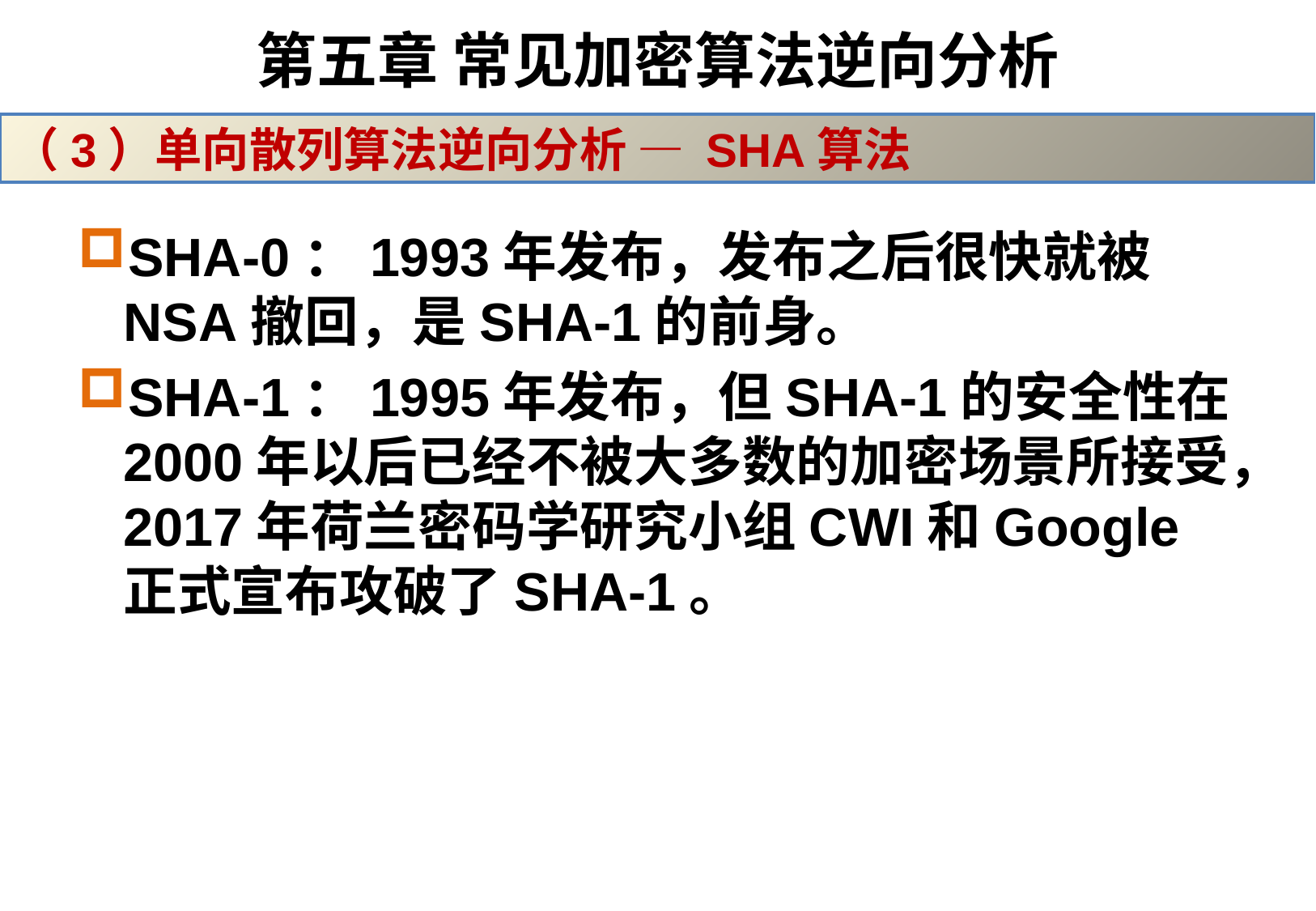

# 第五章 常见加密算法逆向分析
（3）单向散列算法逆向分析 — SHA算法
SHA-0：1993年发布，发布之后很快就被NSA撤回，是SHA-1的前身。
SHA-1：1995年发布，但SHA-1的安全性在2000年以后已经不被大多数的加密场景所接受，2017年荷兰密码学研究小组CWI和Google正式宣布攻破了SHA-1。